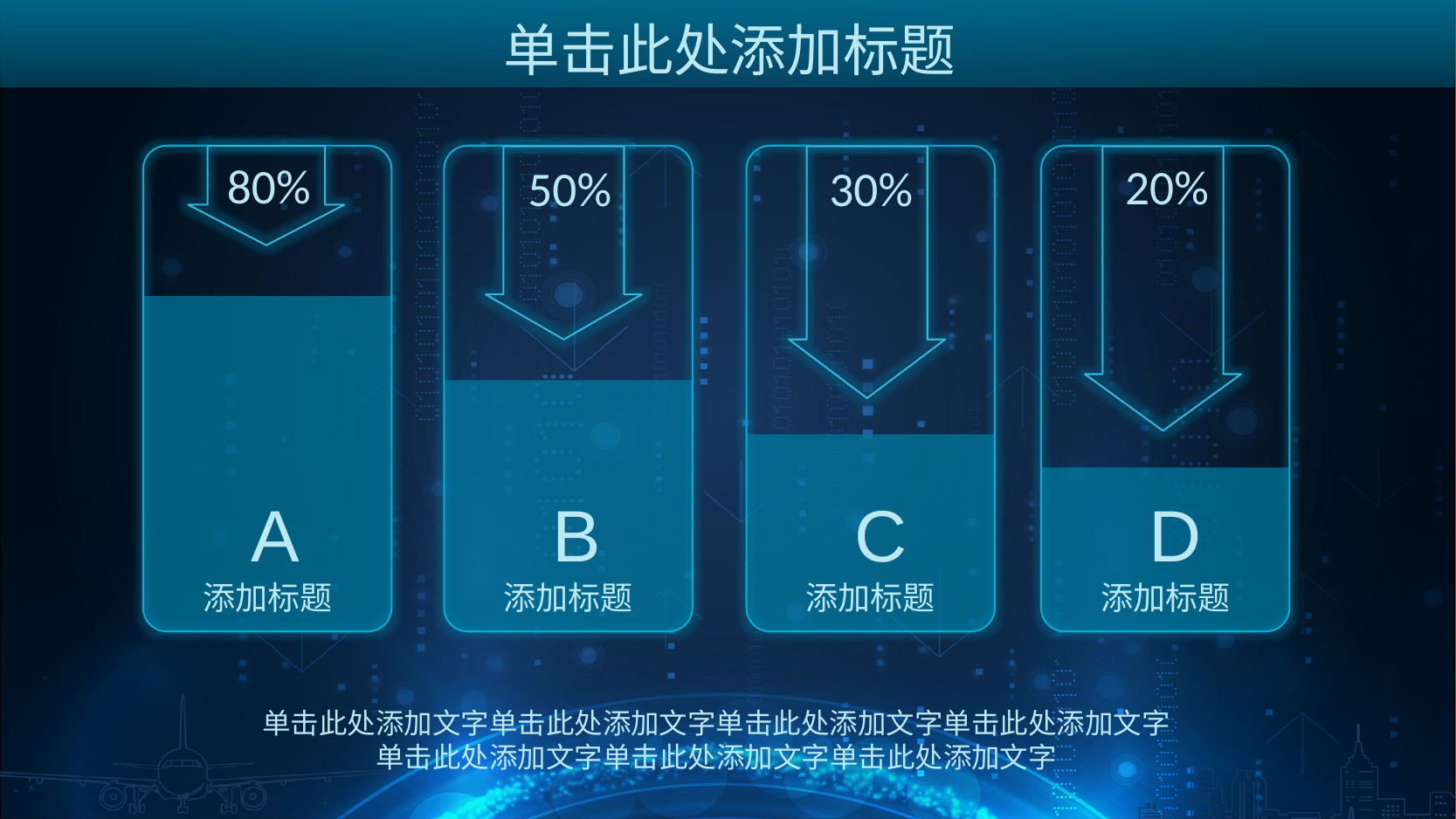

单击此处添加标题

80%

50%

30%

20%

A
添加标题
B
添加标题
C
添加标题
D
添加标题
单击此处添加文字单击此处添加文字单击此处添加文字单击此处添加文字
单击此处添加文字单击此处添加文字单击此处添加文字